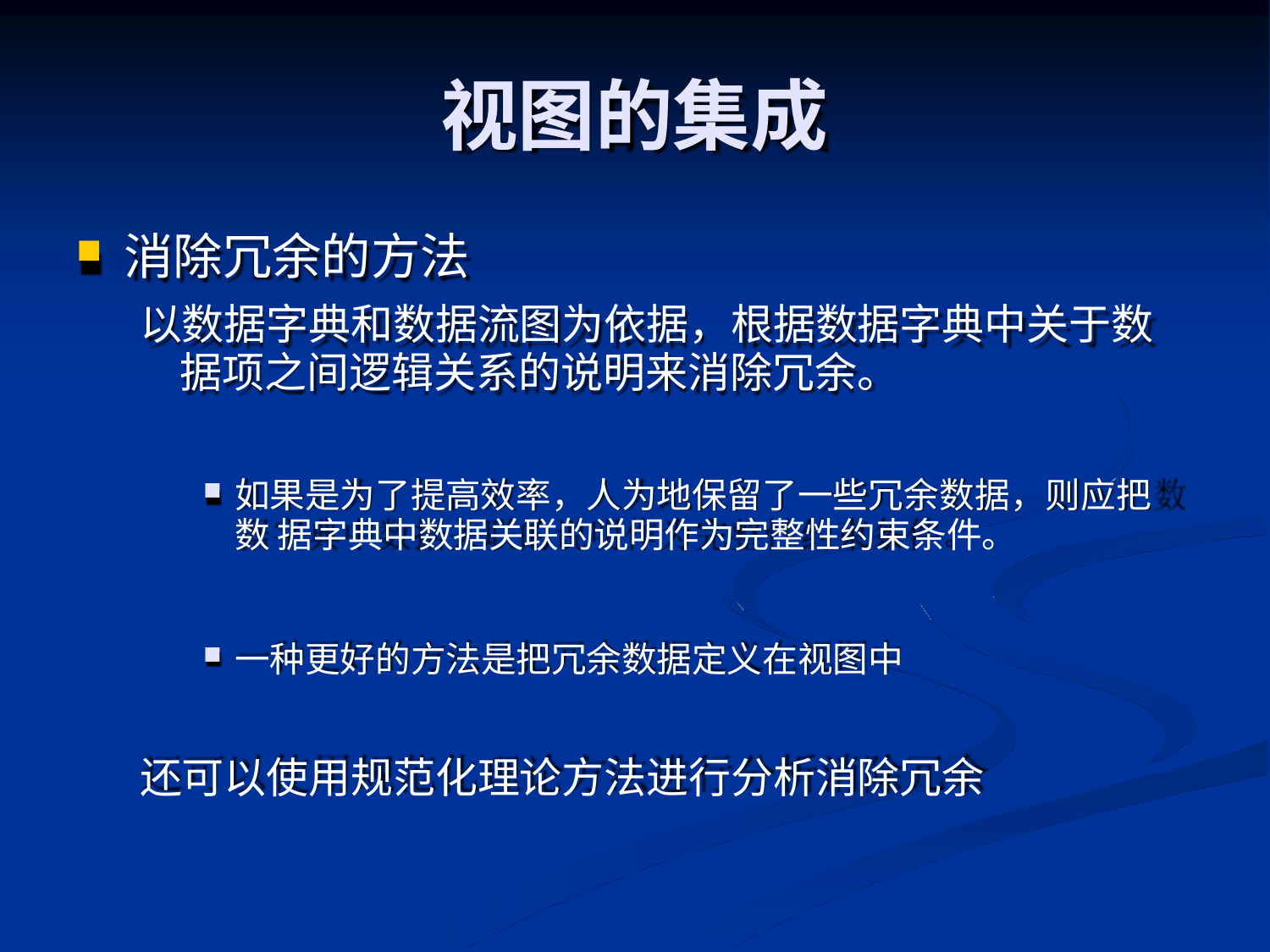

# 视图的集成
消除冗余的方法
以数据字典和数据流图为依据，根据数据字典中关于数
据项之间逻辑关系的说明来消除冗余。

如果是为了提高效率，人为地保留了一些冗余数据，则应把数 据字典中数据关联的说明作为完整性约束条件。

一种更好的方法是把冗余数据定义在视图中

还可以使用规范化理论方法进行分析消除冗余